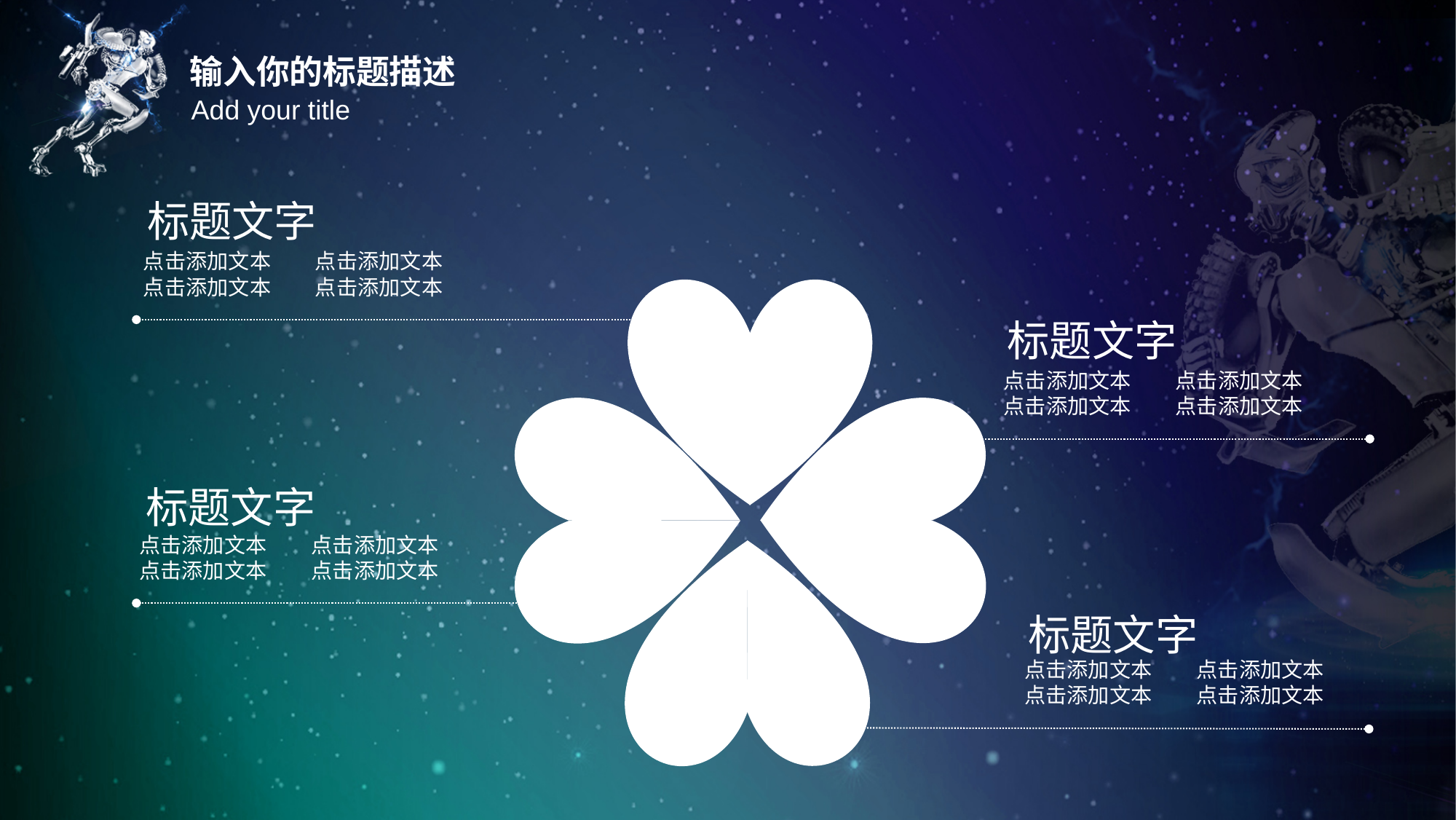

输入你的标题描述
Add your title
标题文字
点击添加文本
点击添加文本
点击添加文本
点击添加文本

标题文字
点击添加文本
点击添加文本
点击添加文本
点击添加文本

标题文字
点击添加文本
点击添加文本
点击添加文本
点击添加文本

标题文字
点击添加文本
点击添加文本
点击添加文本
点击添加文本